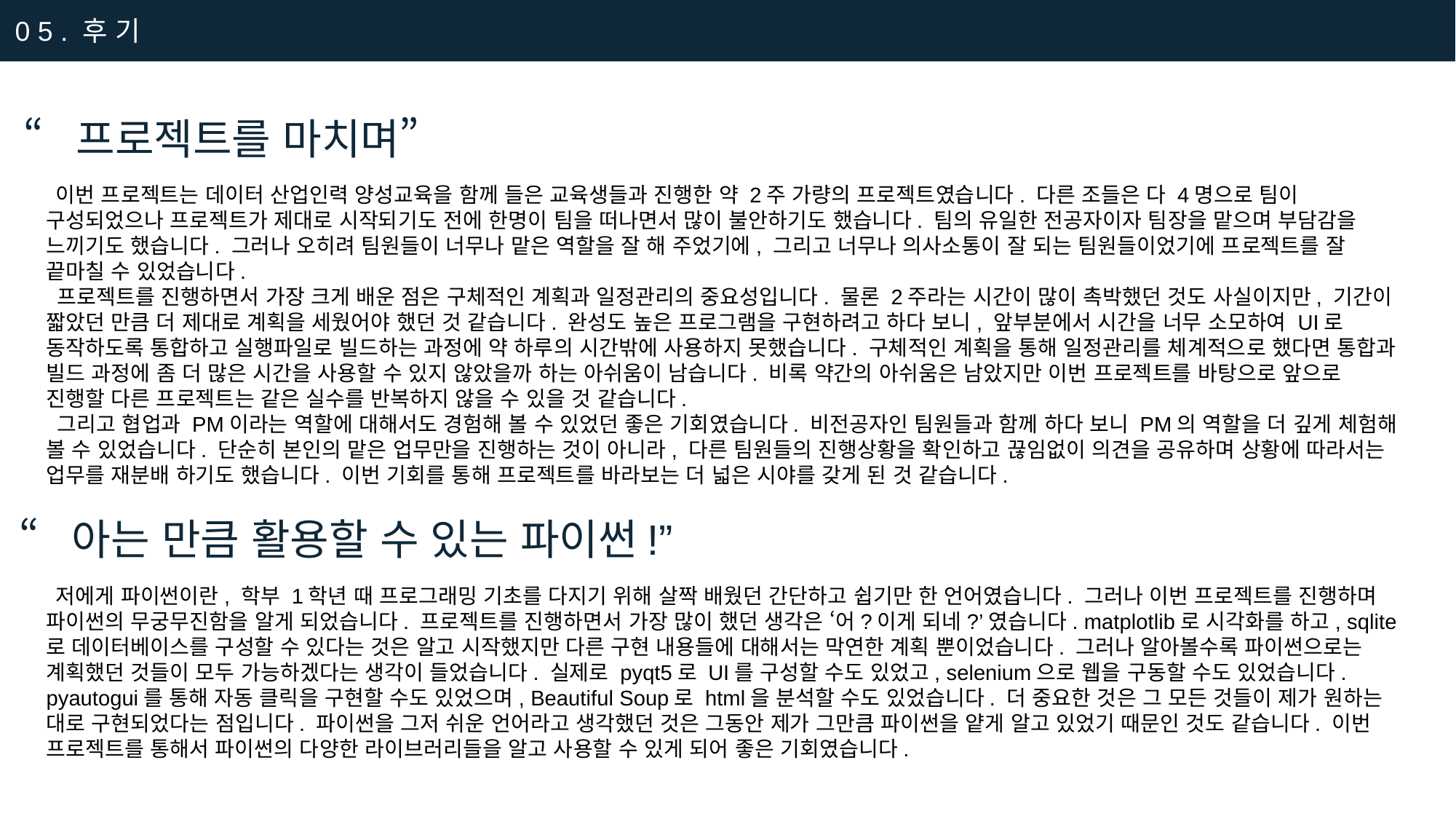

0 5 . 후 기
“프로젝트를 마치며”
 이번 프로젝트는 데이터 산업인력 양성교육을 함께 들은 교육생들과 진행한 약 2주 가량의 프로젝트였습니다. 다른 조들은 다 4명으로 팀이 구성되었으나 프로젝트가 제대로 시작되기도 전에 한명이 팀을 떠나면서 많이 불안하기도 했습니다. 팀의 유일한 전공자이자 팀장을 맡으며 부담감을 느끼기도 했습니다. 그러나 오히려 팀원들이 너무나 맡은 역할을 잘 해 주었기에, 그리고 너무나 의사소통이 잘 되는 팀원들이었기에 프로젝트를 잘 끝마칠 수 있었습니다.
 프로젝트를 진행하면서 가장 크게 배운 점은 구체적인 계획과 일정관리의 중요성입니다. 물론 2주라는 시간이 많이 촉박했던 것도 사실이지만, 기간이 짧았던 만큼 더 제대로 계획을 세웠어야 했던 것 같습니다. 완성도 높은 프로그램을 구현하려고 하다 보니, 앞부분에서 시간을 너무 소모하여 UI로 동작하도록 통합하고 실행파일로 빌드하는 과정에 약 하루의 시간밖에 사용하지 못했습니다. 구체적인 계획을 통해 일정관리를 체계적으로 했다면 통합과 빌드 과정에 좀 더 많은 시간을 사용할 수 있지 않았을까 하는 아쉬움이 남습니다. 비록 약간의 아쉬움은 남았지만 이번 프로젝트를 바탕으로 앞으로 진행할 다른 프로젝트는 같은 실수를 반복하지 않을 수 있을 것 같습니다.
 그리고 협업과 PM이라는 역할에 대해서도 경험해 볼 수 있었던 좋은 기회였습니다. 비전공자인 팀원들과 함께 하다 보니 PM의 역할을 더 깊게 체험해 볼 수 있었습니다. 단순히 본인의 맡은 업무만을 진행하는 것이 아니라, 다른 팀원들의 진행상황을 확인하고 끊임없이 의견을 공유하며 상황에 따라서는 업무를 재분배 하기도 했습니다. 이번 기회를 통해 프로젝트를 바라보는 더 넓은 시야를 갖게 된 것 같습니다.
“아는 만큼 활용할 수 있는 파이썬!”
 저에게 파이썬이란, 학부 1학년 때 프로그래밍 기초를 다지기 위해 살짝 배웠던 간단하고 쉽기만 한 언어였습니다. 그러나 이번 프로젝트를 진행하며 파이썬의 무궁무진함을 알게 되었습니다. 프로젝트를 진행하면서 가장 많이 했던 생각은 ‘어?이게 되네?’였습니다. matplotlib로 시각화를 하고, sqlite로 데이터베이스를 구성할 수 있다는 것은 알고 시작했지만 다른 구현 내용들에 대해서는 막연한 계획 뿐이었습니다. 그러나 알아볼수록 파이썬으로는 계획했던 것들이 모두 가능하겠다는 생각이 들었습니다. 실제로 pyqt5로 UI를 구성할 수도 있었고, selenium으로 웹을 구동할 수도 있었습니다. pyautogui를 통해 자동 클릭을 구현할 수도 있었으며, Beautiful Soup로 html을 분석할 수도 있었습니다. 더 중요한 것은 그 모든 것들이 제가 원하는 대로 구현되었다는 점입니다. 파이썬을 그저 쉬운 언어라고 생각했던 것은 그동안 제가 그만큼 파이썬을 얕게 알고 있었기 때문인 것도 같습니다. 이번 프로젝트를 통해서 파이썬의 다양한 라이브러리들을 알고 사용할 수 있게 되어 좋은 기회였습니다.